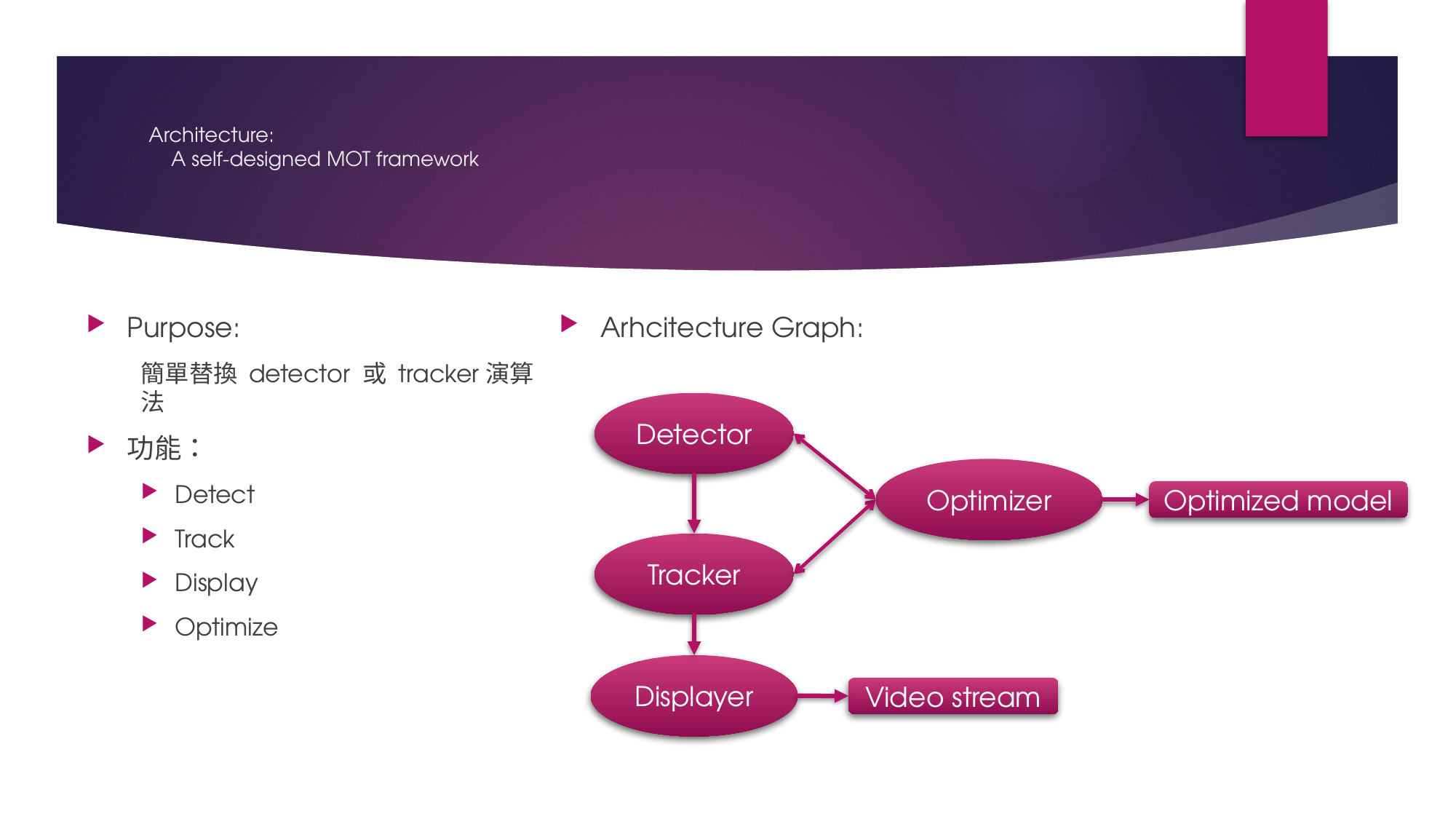

# Architecture: A self-designed MOT framework
Purpose:
簡單替換 detector 或 tracker演算法
功能：
Detect
Track
Display
Optimize
Arhcitecture Graph:
Detector
Optimizer
Optimized model
Tracker
Displayer
Video stream